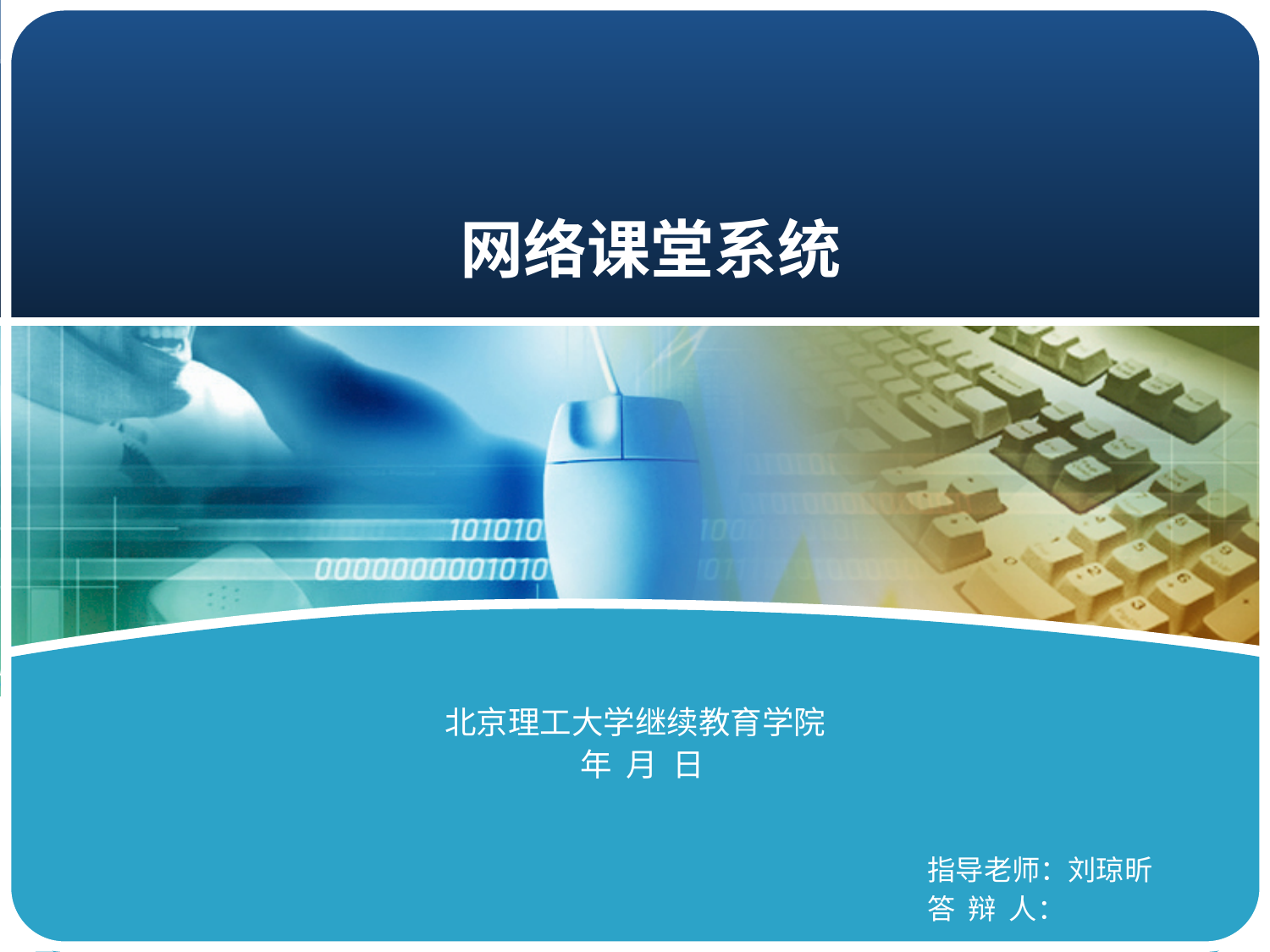

# 网络课堂系统
北京理工大学继续教育学院
 年  月  日
指导老师：刘琼昕
答  辩  人：